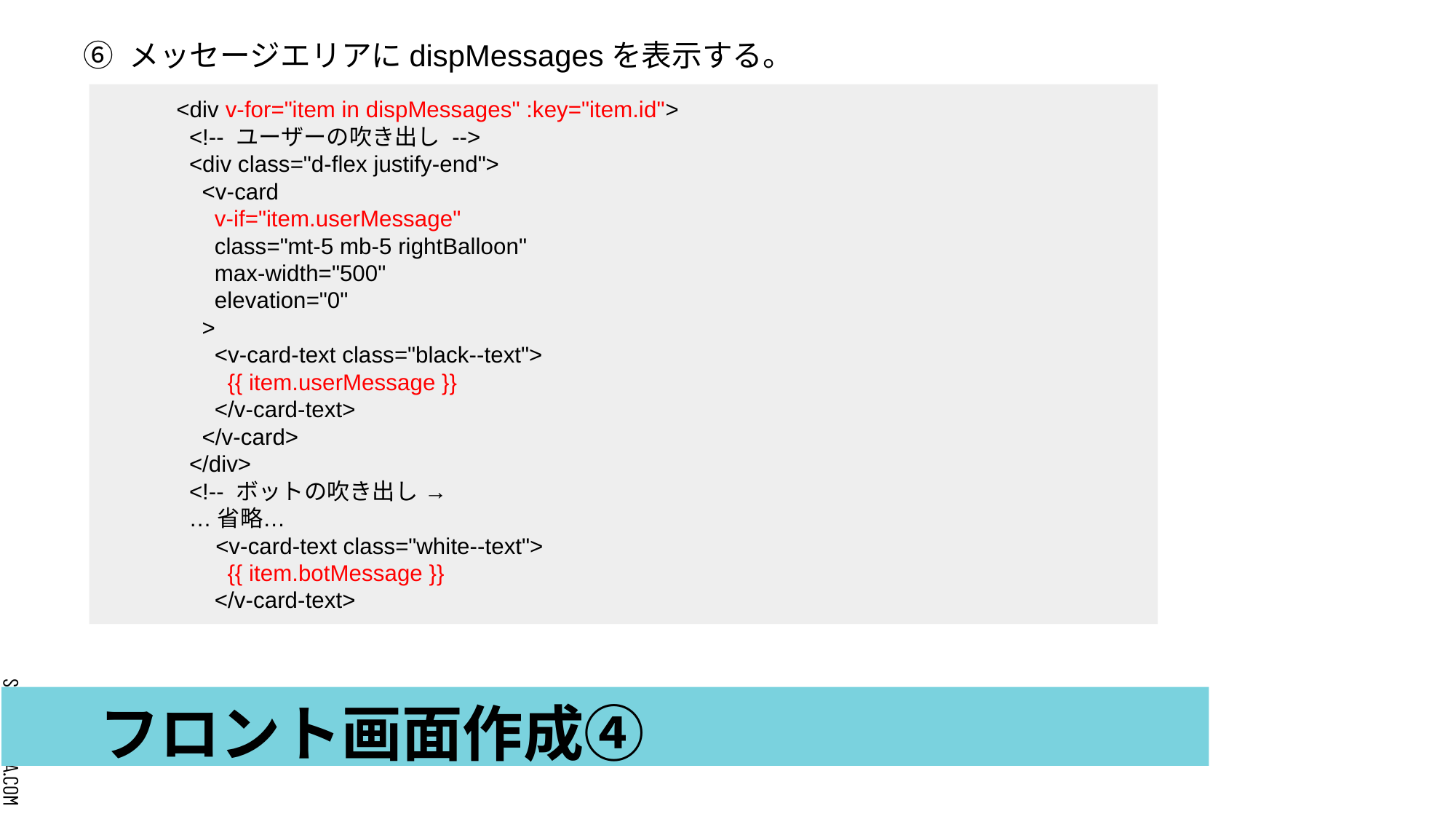

⑥ メッセージエリアにdispMessagesを表示する。
            <div v-for="item in dispMessages" :key="item.id">
              <!-- ユーザーの吹き出し -->
              <div class="d-flex justify-end">
                <v-card
                  v-if="item.userMessage"
                  class="mt-5 mb-5 rightBalloon"
                  max-width="500"
                  elevation="0"
                >
                  <v-card-text class="black--text">
                    {{ item.userMessage }}
                  </v-card-text>
                </v-card>
              </div>
              <!-- ボットの吹き出し →
              …省略…
　　　　   <v-card-text class="white--text">
                    {{ item.botMessage }}
                  </v-card-text>
# フロント画面作成④